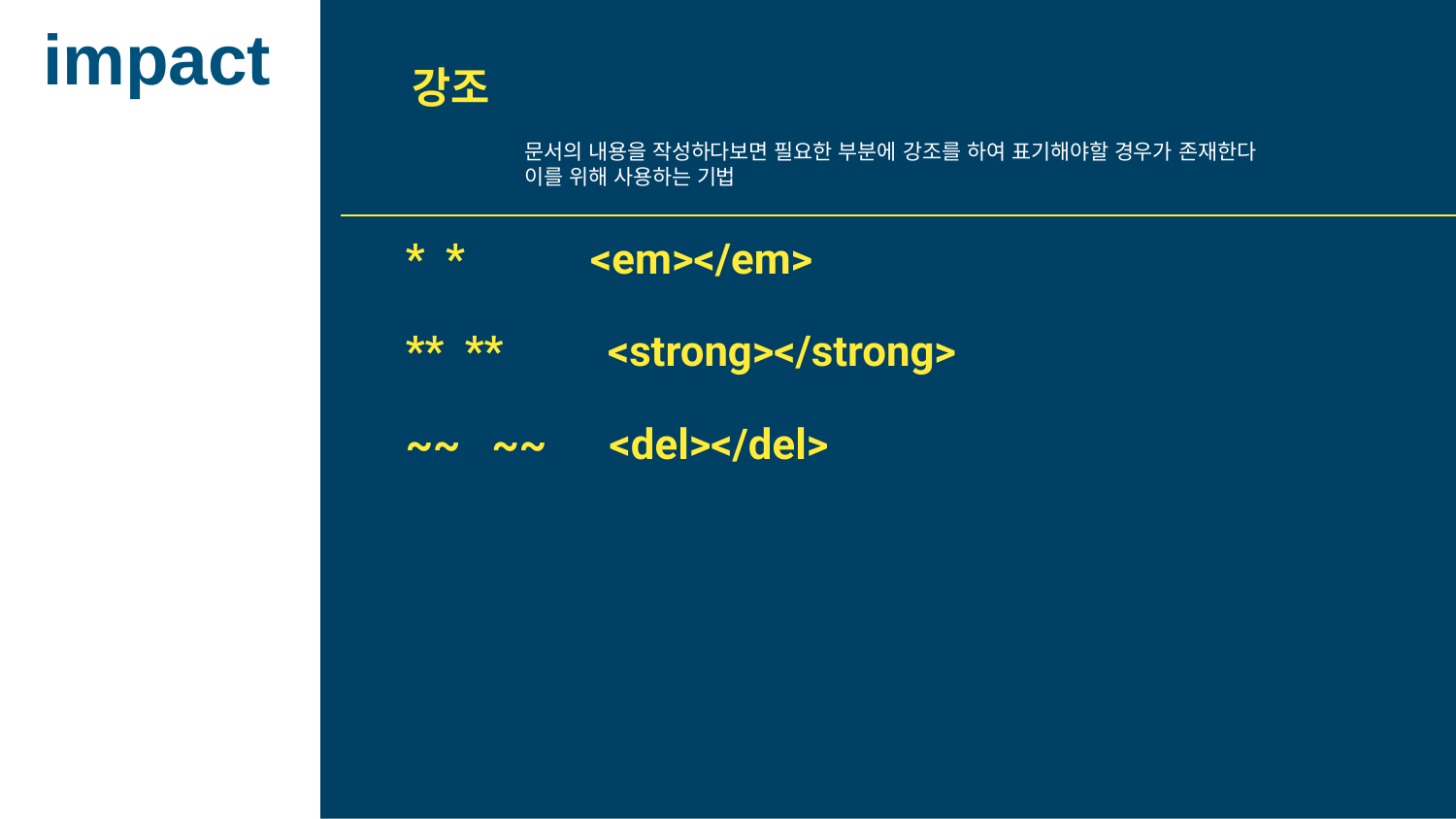

impact

강조
문서의 내용을 작성하다보면 필요한 부분에 강조를 하여 표기해야할 경우가 존재한다
이를 위해 사용하는 기법
*  *            <em></em>
**  **          <strong></strong>
~~   ~~      <del></del>